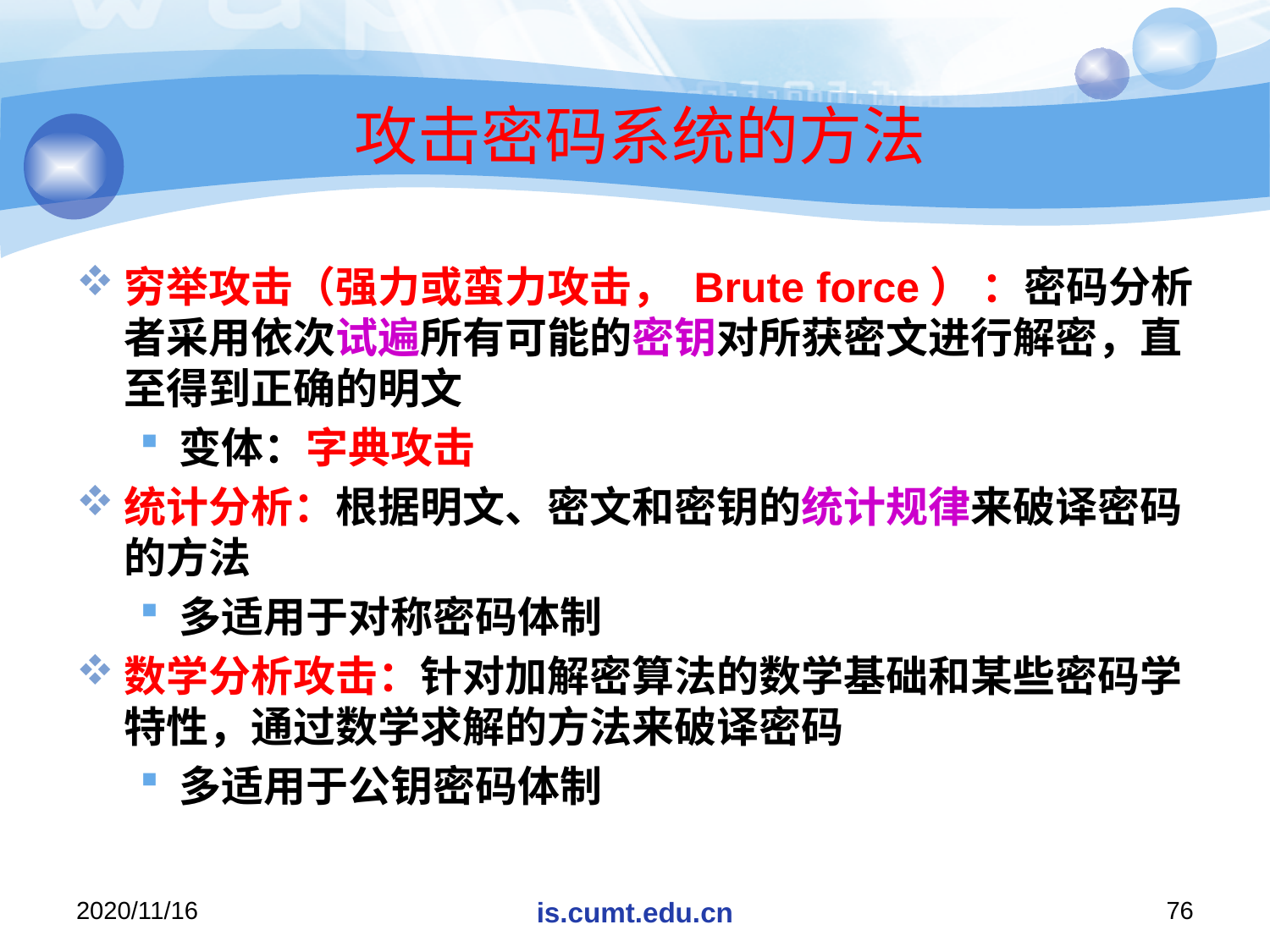

# 攻击密码系统的方法
穷举攻击（强力或蛮力攻击， Brute force） ：密码分析者采用依次试遍所有可能的密钥对所获密文进行解密，直至得到正确的明文
变体：字典攻击
统计分析：根据明文、密文和密钥的统计规律来破译密码的方法
多适用于对称密码体制
数学分析攻击：针对加解密算法的数学基础和某些密码学特性，通过数学求解的方法来破译密码
多适用于公钥密码体制
2020/11/16
is.cumt.edu.cn
76